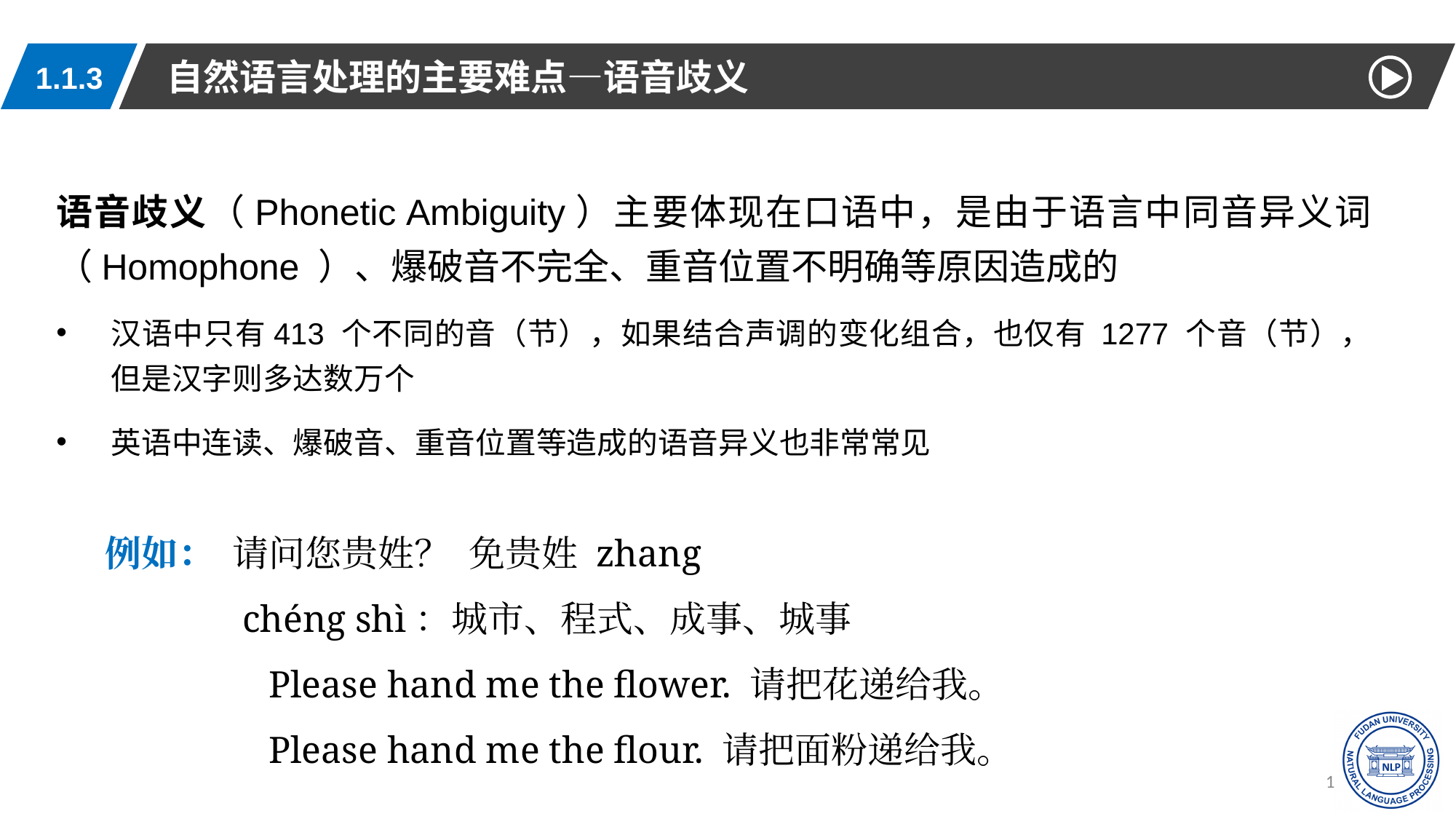

自然语言处理的主要难点—语音歧义
1.1.3

语音歧义（Phonetic Ambiguity）主要体现在口语中，是由于语言中同音异义词（Homophone ）、爆破音不完全、重音位置不明确等原因造成的
汉语中只有413 个不同的音（节），如果结合声调的变化组合，也仅有 1277 个音（节），但是汉字则多达数万个
英语中连读、爆破音、重音位置等造成的语音异义也非常常见

例如：  请问您贵姓？  免贵姓 zhang
	   chéng shì：城市、程式、成事、城事
Please hand me the flower. 请把花递给我。
Please hand me the flour. 请把面粉递给我。
19